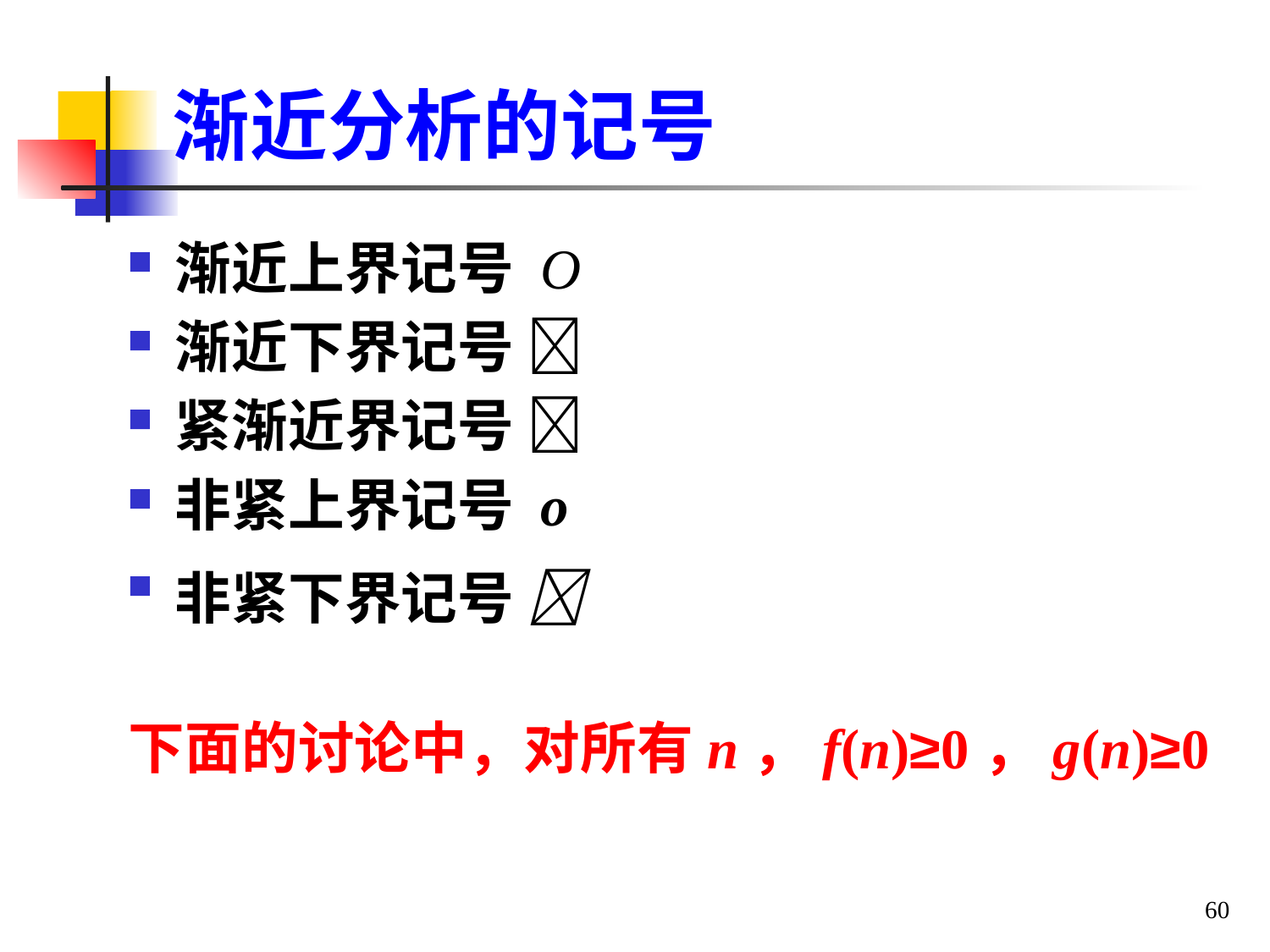

# 渐近分析的记号
渐近上界记号 O
渐近下界记号 Ω
紧渐近界记号 Θ
非紧上界记号 o
非紧下界记号 ω
下面的讨论中，对所有n，f(n)≥0，g(n)≥0
60